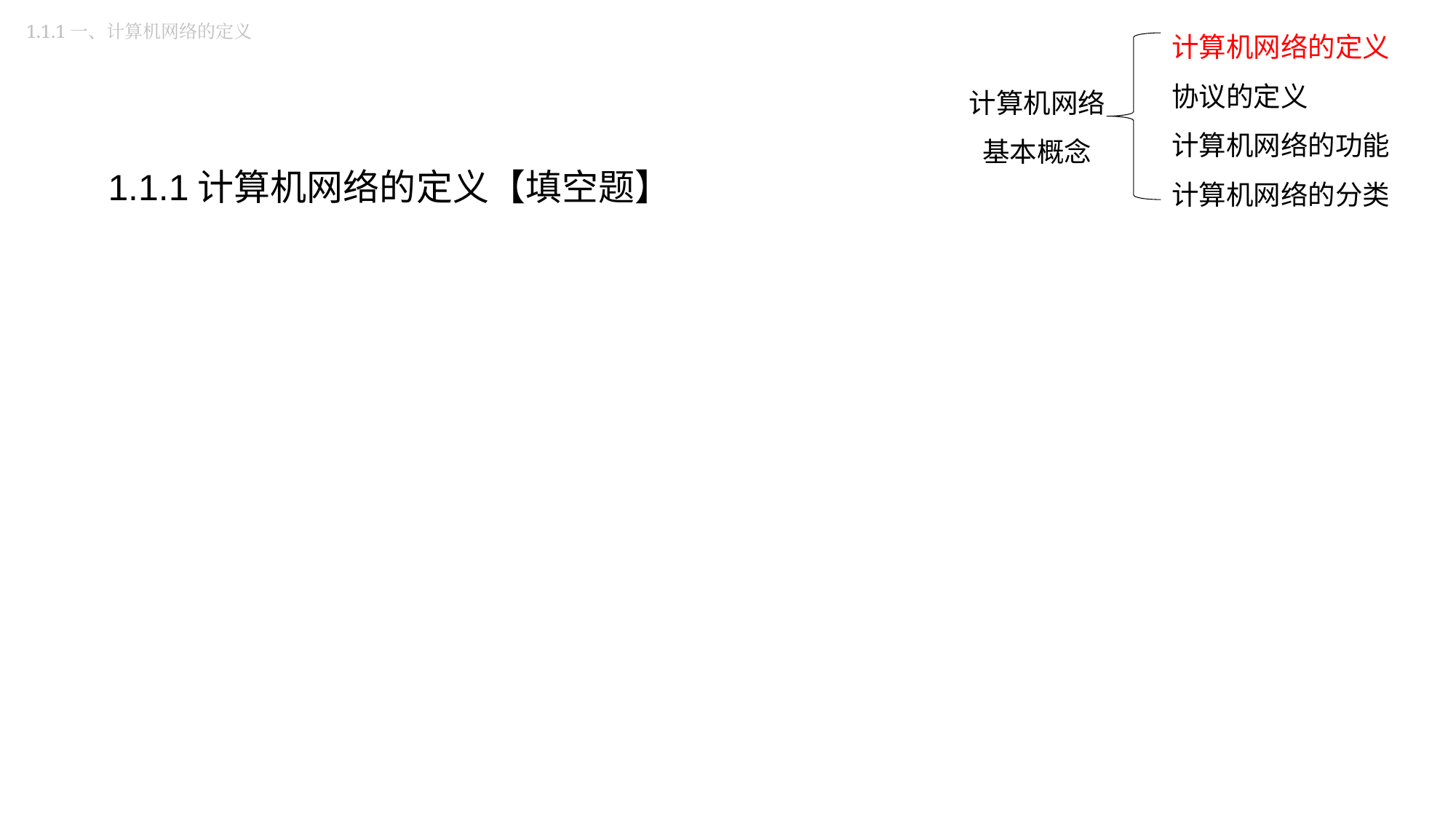

计算机网络的定义
协议的定义
计算机网络的功能
计算机网络的分类
1.1.1一、计算机网络的定义

计算机网络
基本概念
1.1.1计算机网络的定义【填空题】